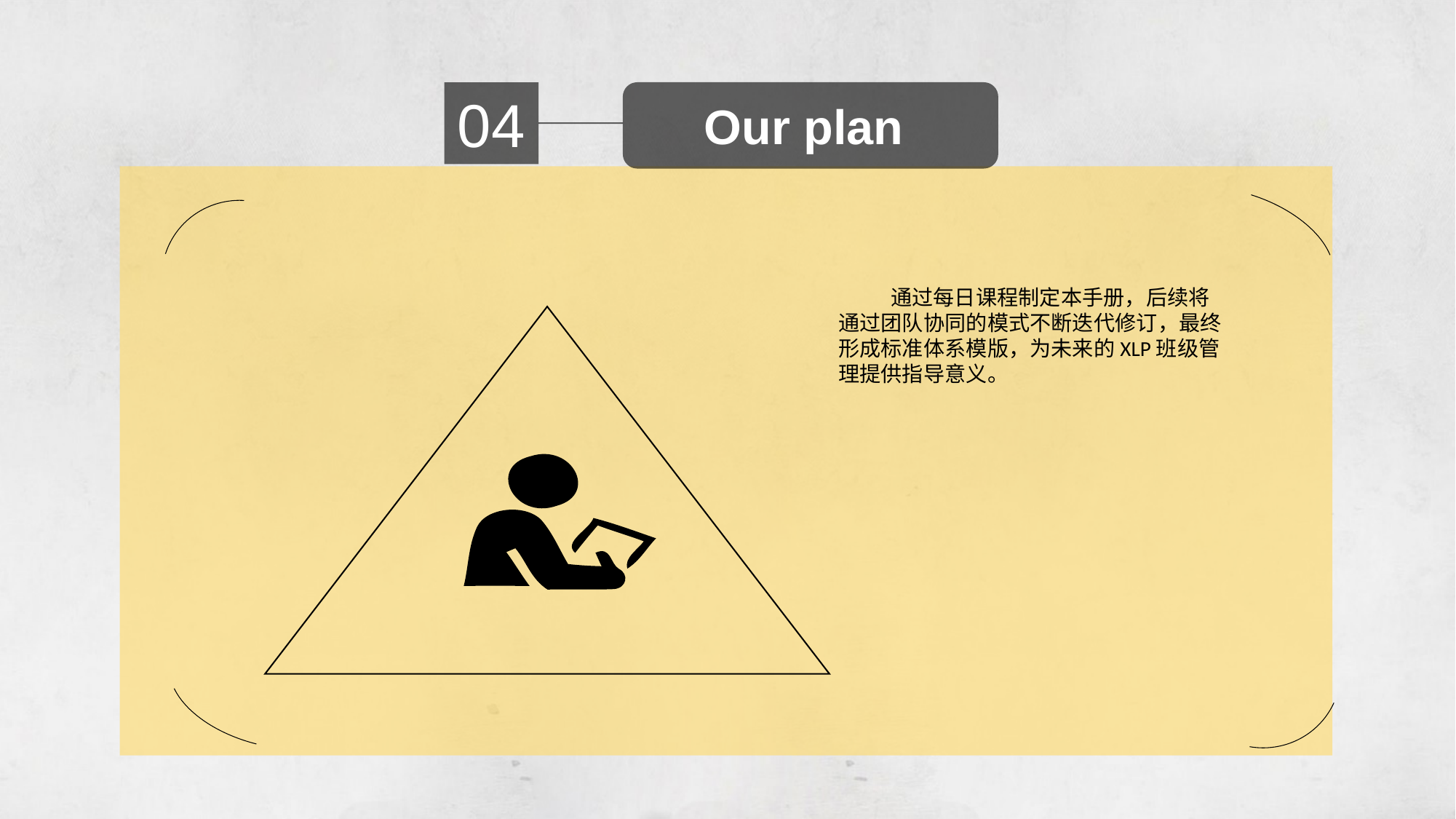

04
Our plan

          通过每日课程制定本手册，后续将通过团队协同的模式不断迭代修订，最终形成标准体系模版，为未来的XLP班级管理提供指导意义。